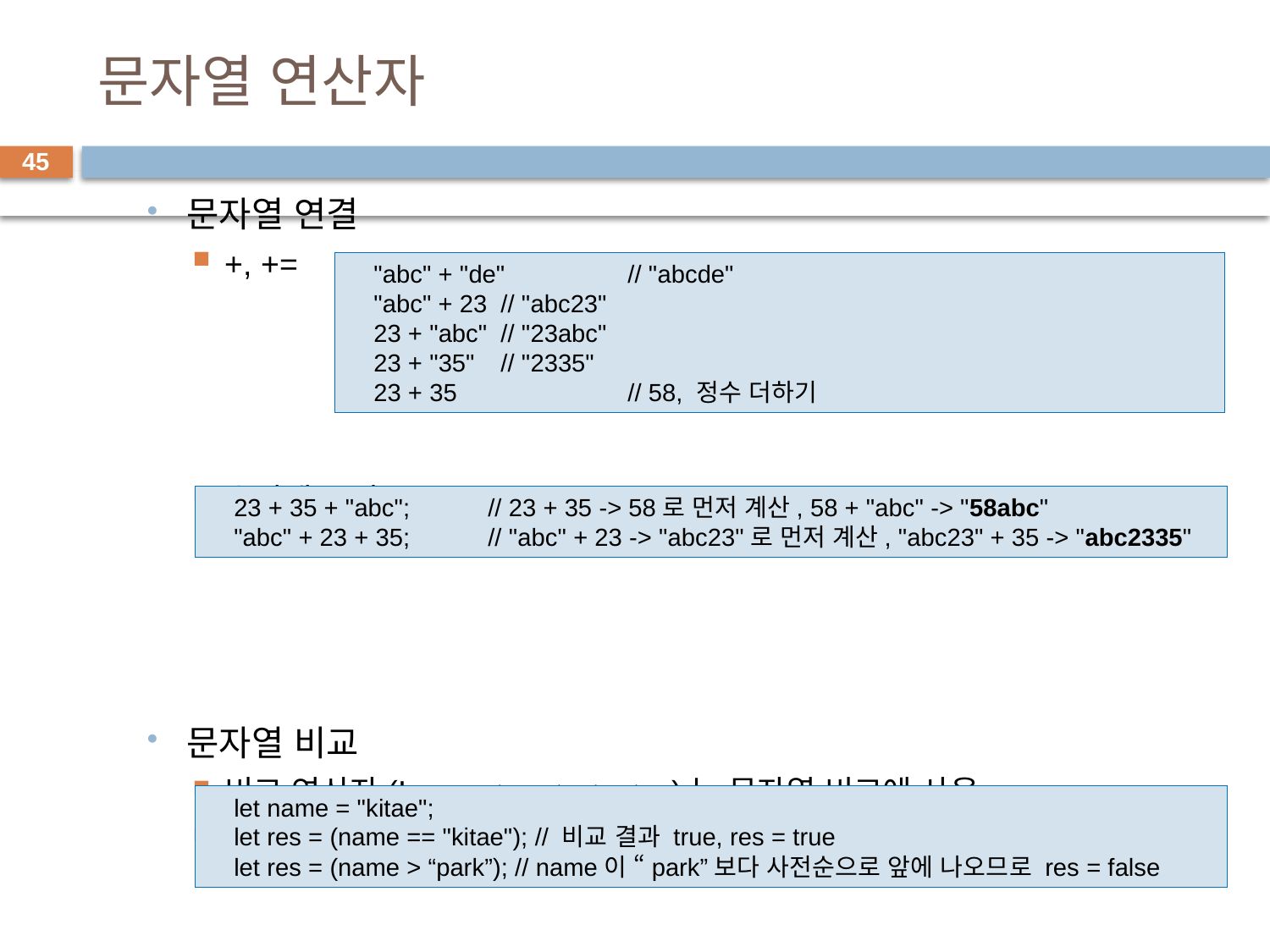

# 문자열 연산자
45
문자열 연결
+, +=

순서에 유의

문자열 비교
비교 연산자(!=, ==, > , <, <=, >=)는 문자열 비교에 사용
사전 순으로 비교 결과 리턴

"abc" + "de" 	// "abcde"
"abc" + 23	// "abc23"
23 + "abc" 	// "23abc"
23 + "35" 	// "2335"
23 + 35 		// 58, 정수 더하기
23 + 35 + "abc"; 	// 23 + 35 -> 58로 먼저 계산, 58 + "abc" -> "58abc"
"abc" + 23 + 35; 	// "abc" + 23 -> "abc23"로 먼저 계산, "abc23" + 35 -> "abc2335"
let name = "kitae";
let res = (name == "kitae"); // 비교 결과 true, res = true
let res = (name > “park”); // name이 “park”보다 사전순으로 앞에 나오므로 res = false